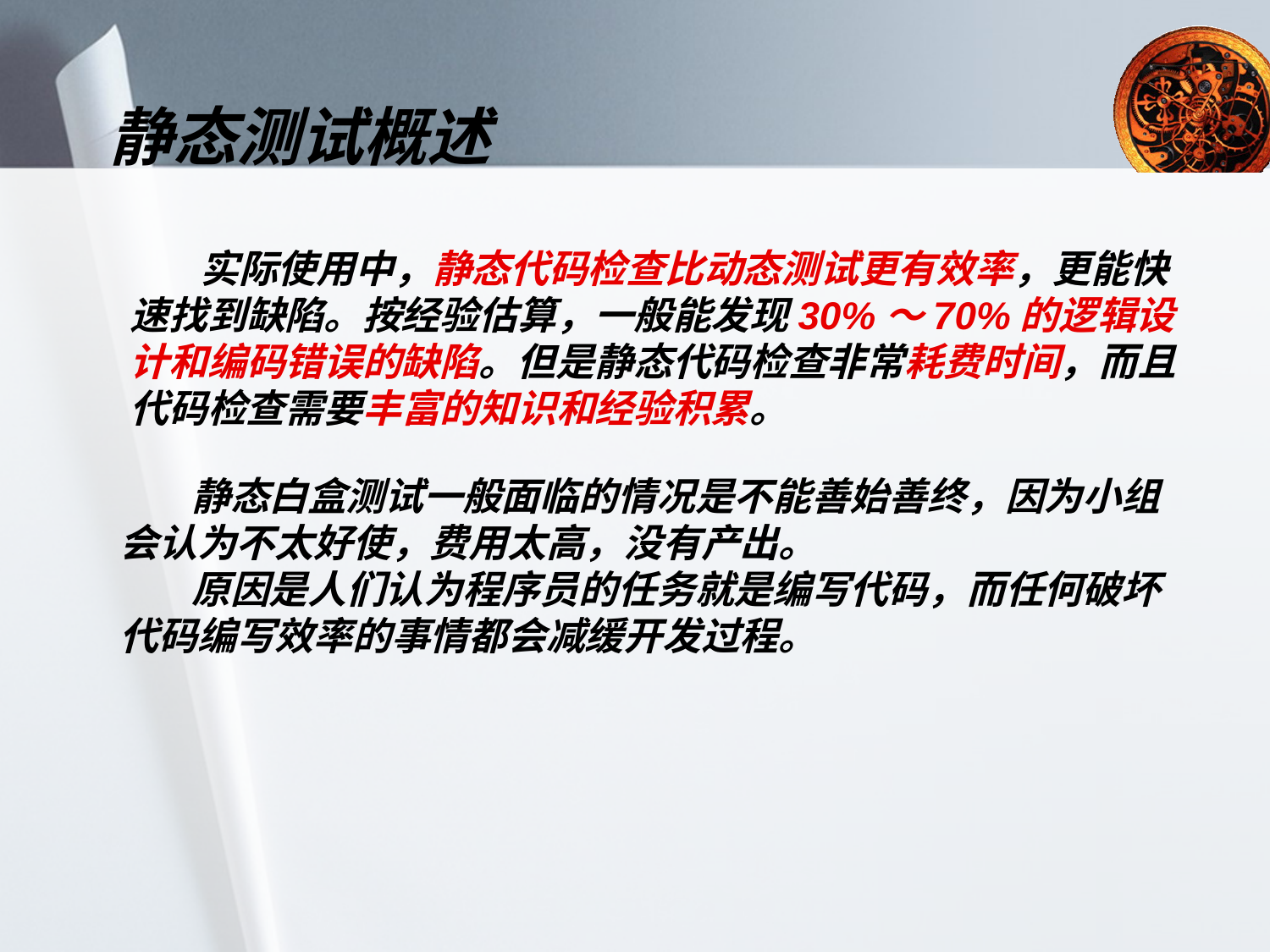

静态测试概述
       实际使用中，静态代码检查比动态测试更有效率，更能快速找到缺陷。按经验估算，一般能发现30%～70%的逻辑设计和编码错误的缺陷。但是静态代码检查非常耗费时间，而且代码检查需要丰富的知识和经验积累。
       静态白盒测试一般面临的情况是不能善始善终，因为小组会认为不太好使，费用太高，没有产出。
       原因是人们认为程序员的任务就是编写代码，而任何破坏代码编写效率的事情都会减缓开发过程。